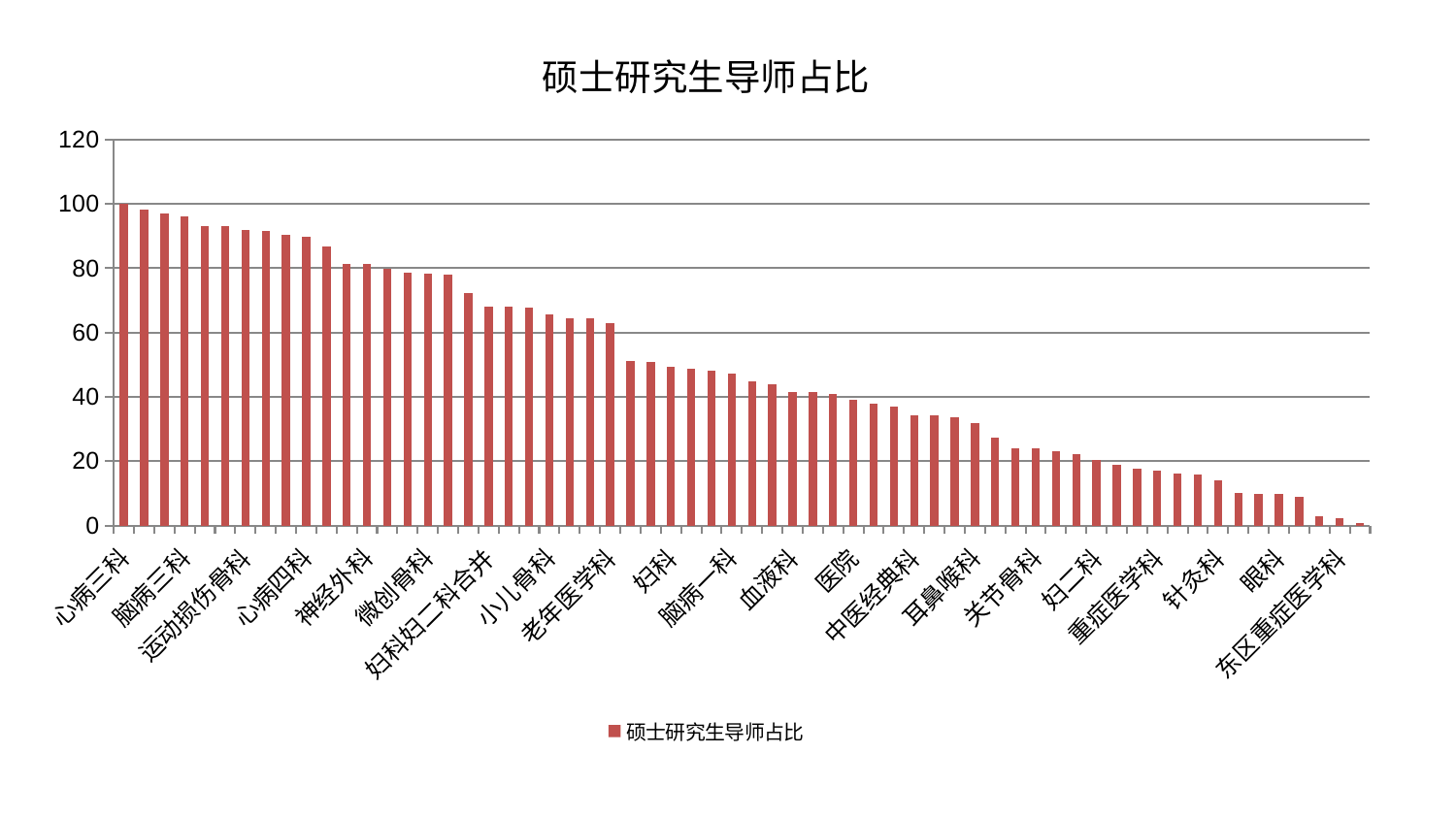

### Chart: 硕士研究生导师占比

| Category | 硕士研究生导师占比 |
|---|---|
| 心病三科 | 100.00000000000001 |
| 西区重症医学科 | 98.28543872472879 |
| 肝胆外科 | 97.18302746616472 |
| 脑病三科 | 96.1109192873565 |
| 中医外治中心 | 93.15088649959065 |
| 神经内科 | 92.97172916212794 |
| 运动损伤骨科 | 92.00016490283495 |
| 脾胃科消化科合并 | 91.70952914749768 |
| 创伤骨科 | 90.47116001909528 |
| 心病四科 | 89.69001191784719 |
| 泌尿外科 | 86.90054203309055 |
| 内分泌科 | 81.45713342685994 |
| 神经外科 | 81.34349935787681 |
| 男科 | 79.91582578920311 |
| 消化内科 | 78.74976767624516 |
| 微创骨科 | 78.26696027005477 |
| 心血管内科 | 77.95756284067525 |
| 周围血管科 | 72.37955491548406 |
| 妇科妇二科合并 | 68.04815154396617 |
| 呼吸内科 | 67.92793506840886 |
| 骨科 | 67.7494220763976 |
| 小儿骨科 | 65.52256825004525 |
| 推拿科 | 64.58445119932726 |
| 身心医学科 | 64.40013660258477 |
| 老年医学科 | 62.78959838363921 |
| 皮肤科 | 51.09764803897936 |
| 肿瘤内科 | 51.00744795302916 |
| 妇科 | 49.26725582012934 |
| 肾病科 | 48.89156137176109 |
| 美容皮肤科 | 48.24267155882911 |
| 脑病一科 | 47.31883206728322 |
| 口腔科 | 44.694072180022765 |
| 乳腺甲状腺外科 | 43.76138323369203 |
| 血液科 | 41.44013241818268 |
| 脾胃病科 | 41.367725017377474 |
| 肝病科 | 41.01852633389629 |
| 医院 | 38.94849308137193 |
| 胸外科 | 37.79096225420733 |
| 脑病二科 | 37.00631538700289 |
| 中医经典科 | 34.33413504751179 |
| 肾脏内科 | 34.16380883920566 |
| 风湿病科 | 33.74259355325369 |
| 耳鼻喉科 | 31.750920828420362 |
| 东区肾病科 | 27.337389453412527 |
| 脊柱骨科 | 23.9967157459561 |
| 关节骨科 | 23.848055885079958 |
| 产科 | 22.963402179747245 |
| 综合内科 | 22.06864138286565 |
| 妇二科 | 20.433017619041816 |
| 肛肠科 | 18.86865821815303 |
| 治未病中心 | 17.710491562999117 |
| 重症医学科 | 17.051570708169265 |
| 小儿推拿科 | 16.18947831490988 |
| 心病二科 | 15.925072909251774 |
| 针灸科 | 13.954372577952794 |
| 心病一科 | 10.08887817491214 |
| 显微骨科 | 9.800533348980688 |
| 眼科 | 9.742714194721765 |
| 康复科 | 8.950378006352015 |
| 普通外科 | 2.849182632907544 |
| 东区重症医学科 | 2.2504484950845205 |
| 儿科 | 0.7754426689141113 |
229